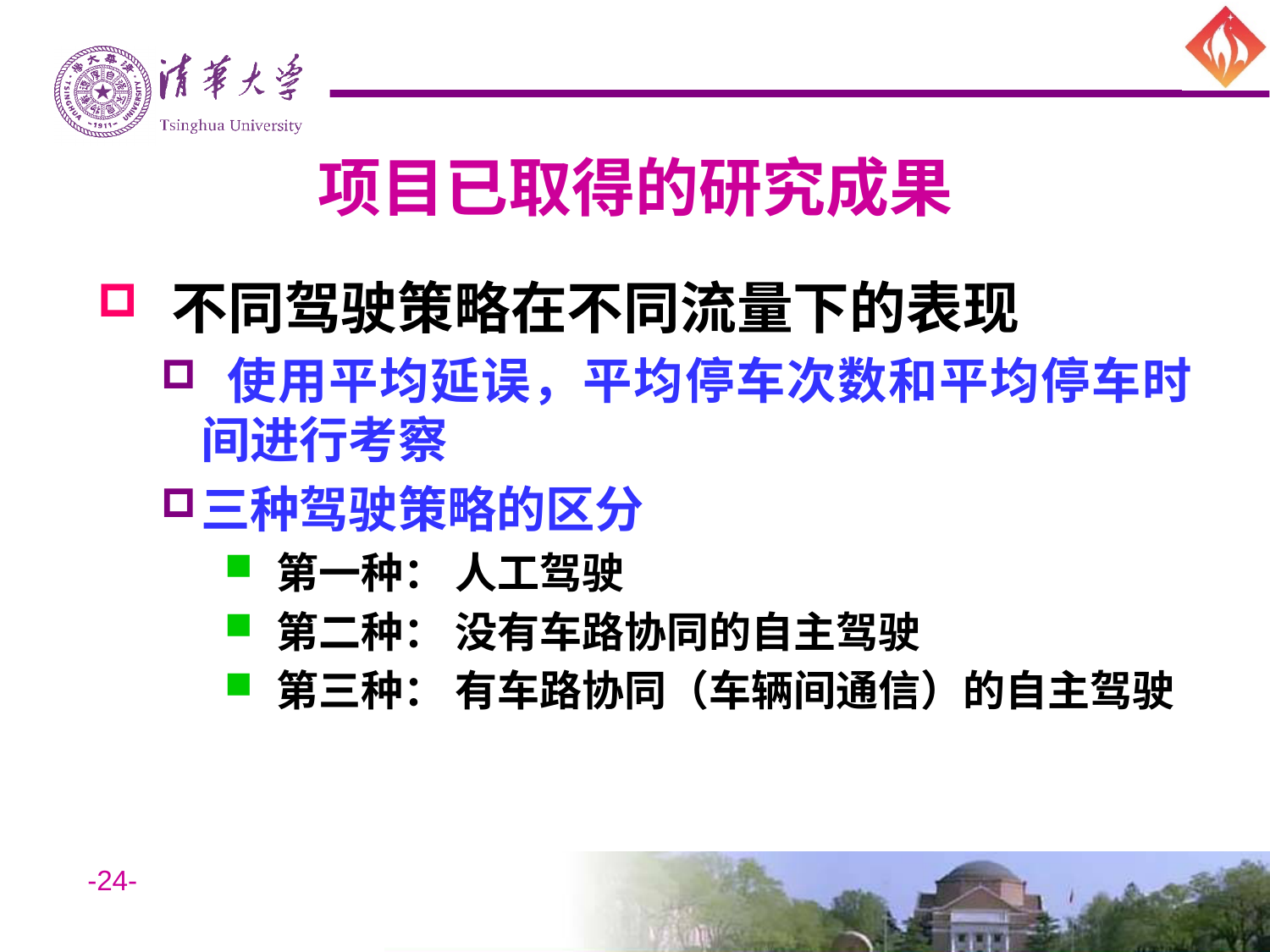

# 项目已取得的研究成果
 不同驾驶策略在不同流量下的表现
 使用平均延误，平均停车次数和平均停车时间进行考察
三种驾驶策略的区分
 第一种： 人工驾驶
 第二种： 没有车路协同的自主驾驶
 第三种： 有车路协同（车辆间通信）的自主驾驶